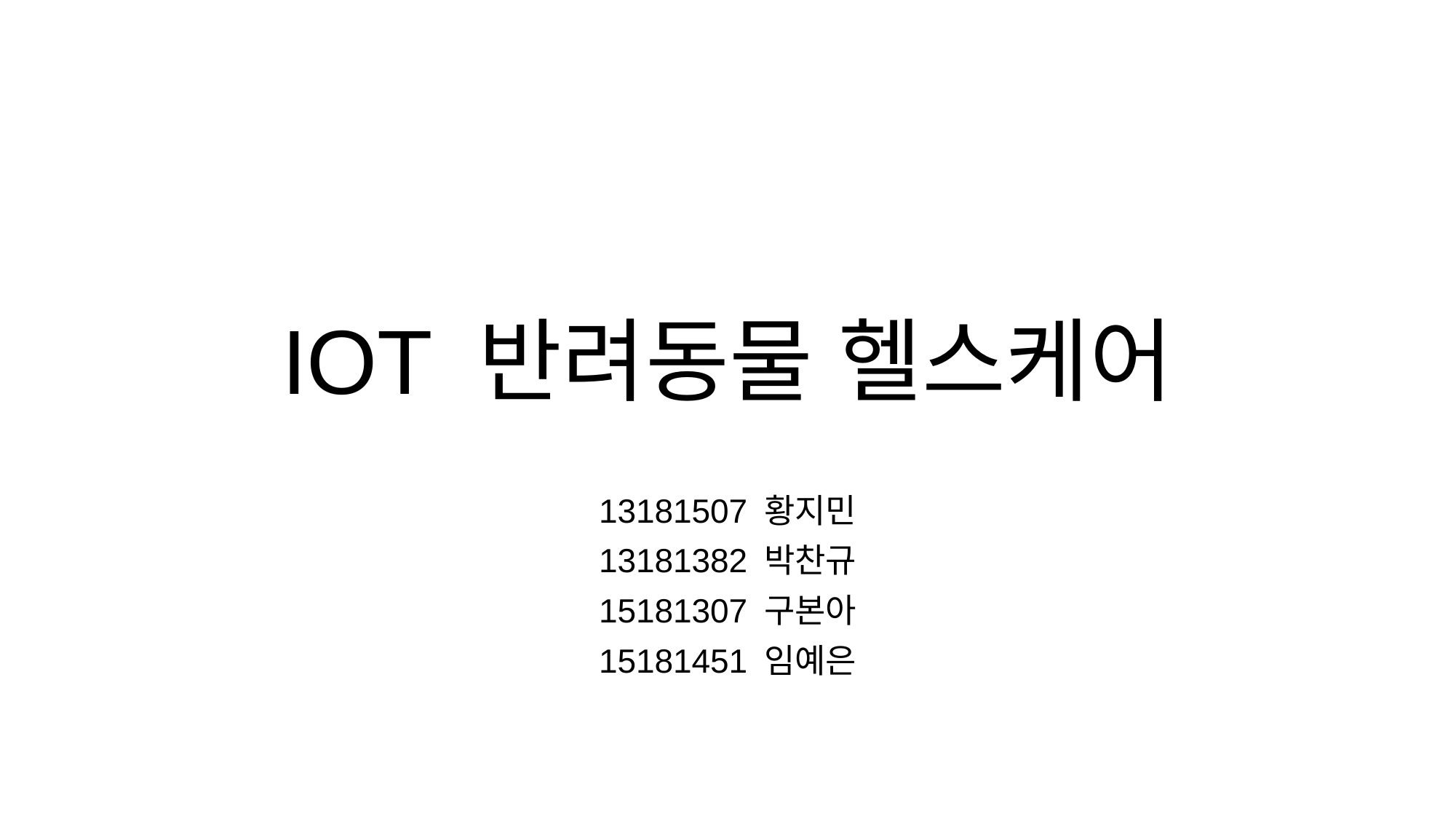

# IOT 반려동물 헬스케어
13181507 황지민
13181382 박찬규
15181307 구본아
15181451 임예은